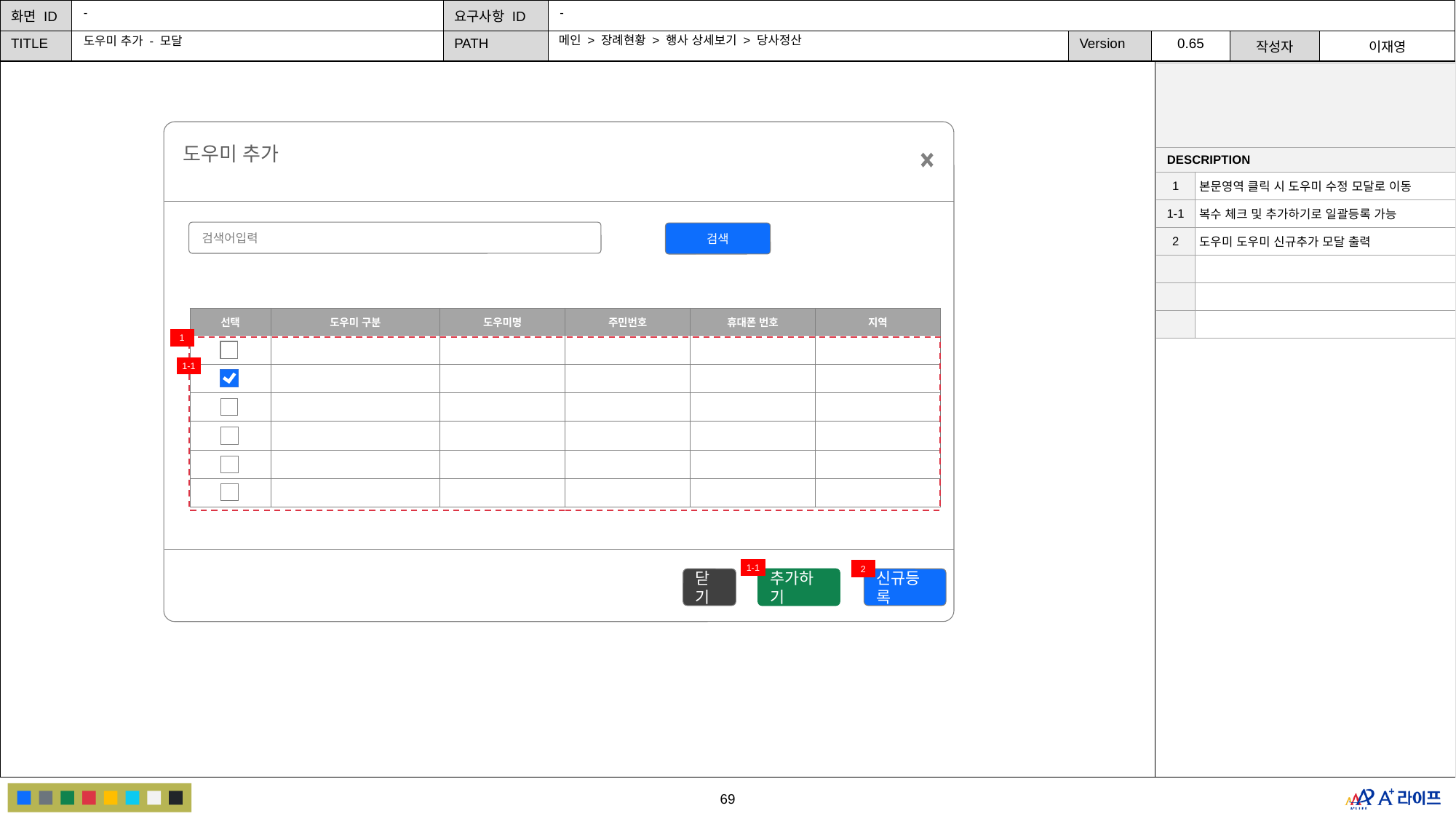

-
-
메인 > 장례현황 > 행사 상세보기 > 당사정산
도우미 추가 - 모달
|  |  |
| --- | --- |
| DESCRIPTION |  |
| 1 | 본문영역 클릭 시 도우미 수정 모달로 이동 |
| 1-1 | 복수 체크 및 추가하기로 일괄등록 가능 |
| 2 | 도우미 도우미 신규추가 모달 출력 |
|  |  |
|  |  |
|  |  |
도우미 추가

검색어입력
검색
| 선택 | 도우미 구분 | 도우미명 | 주민번호 | 휴대폰 번호 | 지역 |
| --- | --- | --- | --- | --- | --- |
|  |  |  |  |  |  |
|  |  |  |  |  |  |
|  |  |  |  |  |  |
|  |  |  |  |  |  |
|  |  |  |  |  |  |
|  |  |  |  |  |  |
1

1-1

1-1
2
닫기
추가하기
신규등록